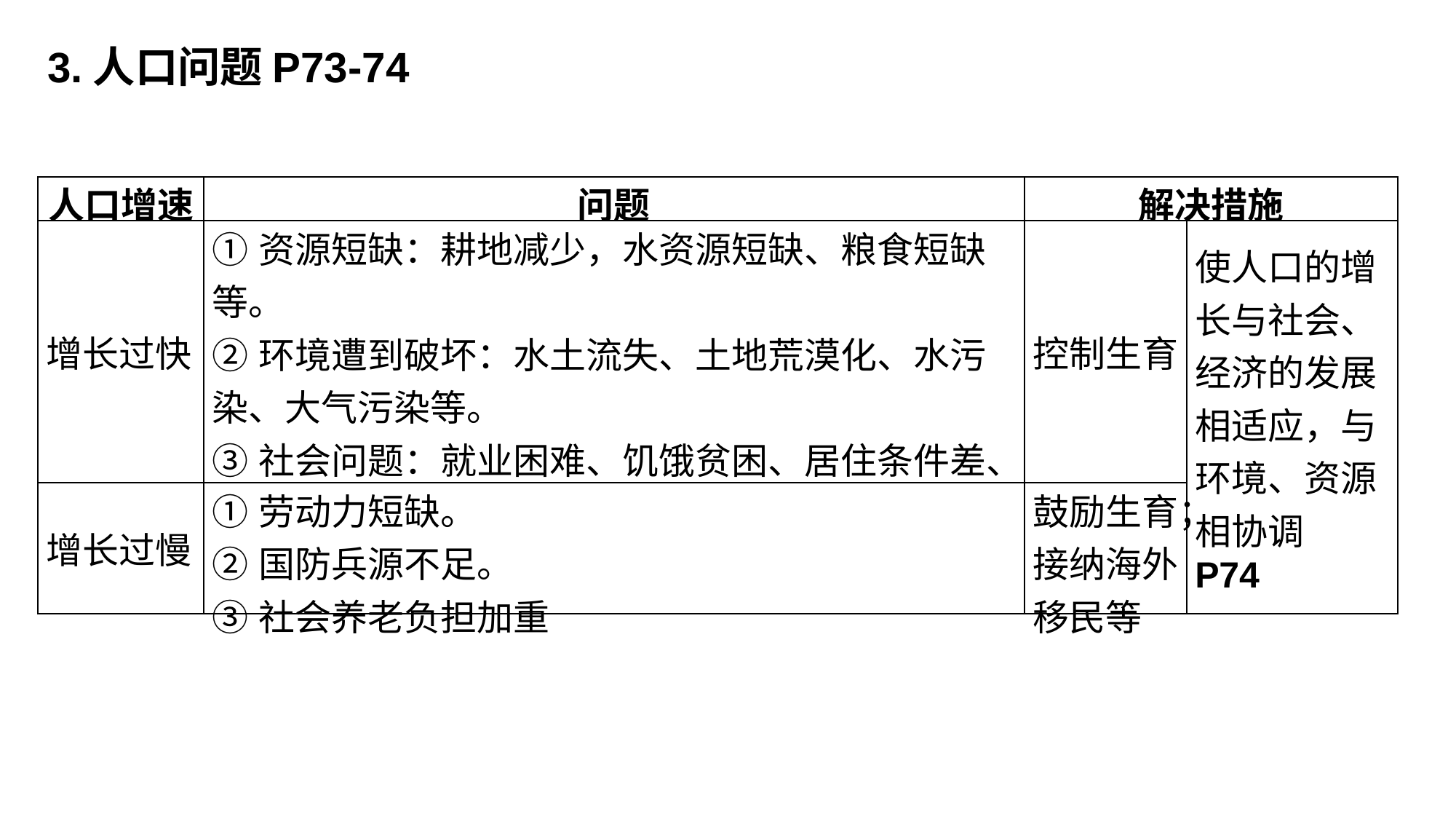

3.人口问题P73-74
| 人口增速 | 问题 | 解决措施 |  |
| --- | --- | --- | --- |
| 增长过快 | ①资源短缺：耕地减少，水资源短缺、粮食短缺等。 ②环境遭到破坏：水土流失、土地荒漠化、水污染、大气污染等。 ③社会问题：就业困难、饥饿贫困、居住条件差、交通压力增大、教育医疗问题难以解决等 | 控制生育 | 使人口的增长与社会、经济的发展相适应，与环境、资源相协调 P74 |
| 增长过慢 | ①劳动力短缺。 ②国防兵源不足。 ③社会养老负担加重 | 鼓励生育；接纳海外移民等 |  |